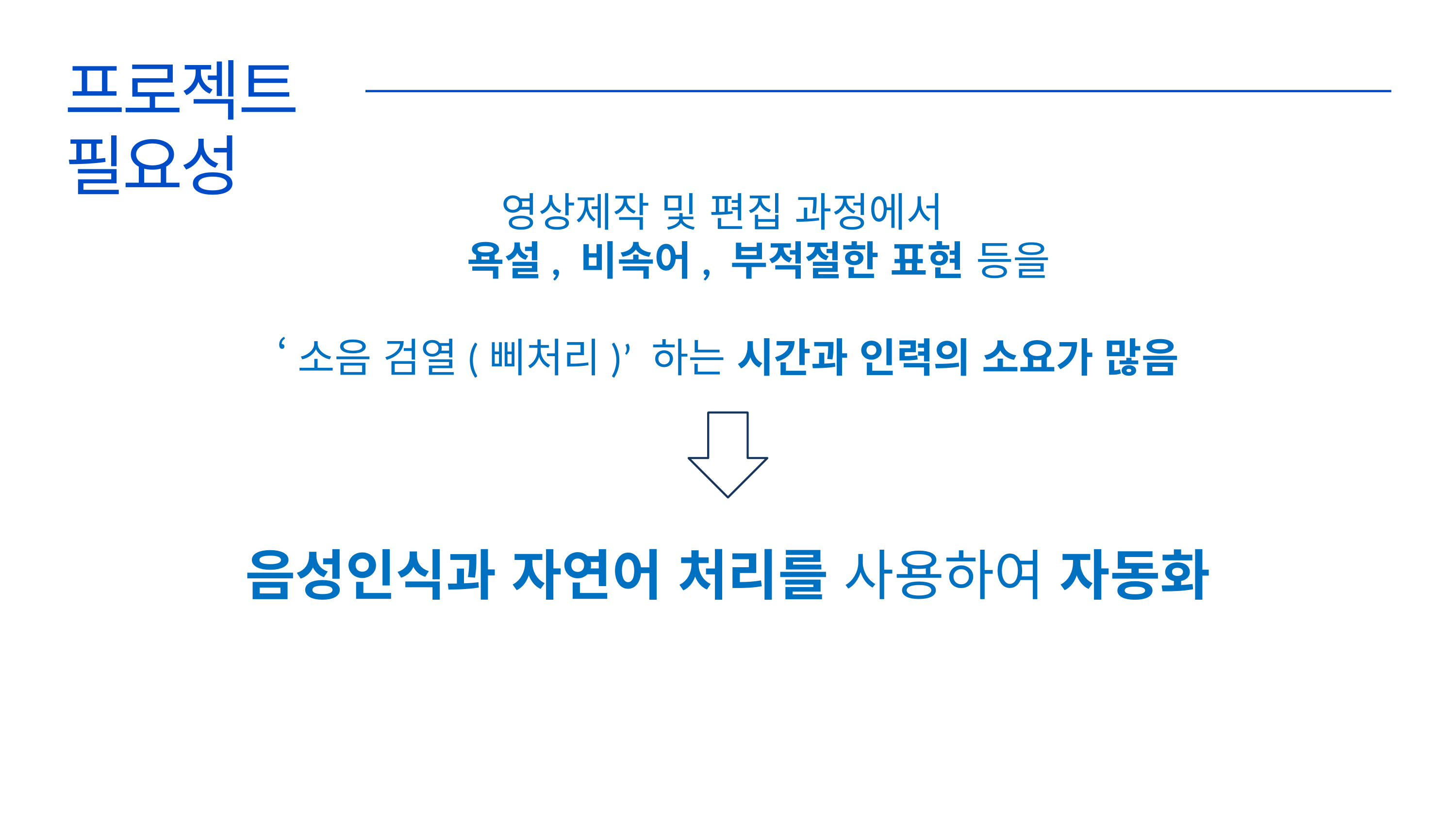

프로젝트
필요성

영상제작 및 편집 과정에서
	욕설, 비속어, 부적절한 표현 등을

‘소음 검열(삐처리)’ 하는 시간과 인력의 소요가 많음

음성인식과 자연어 처리를 사용하여 자동화